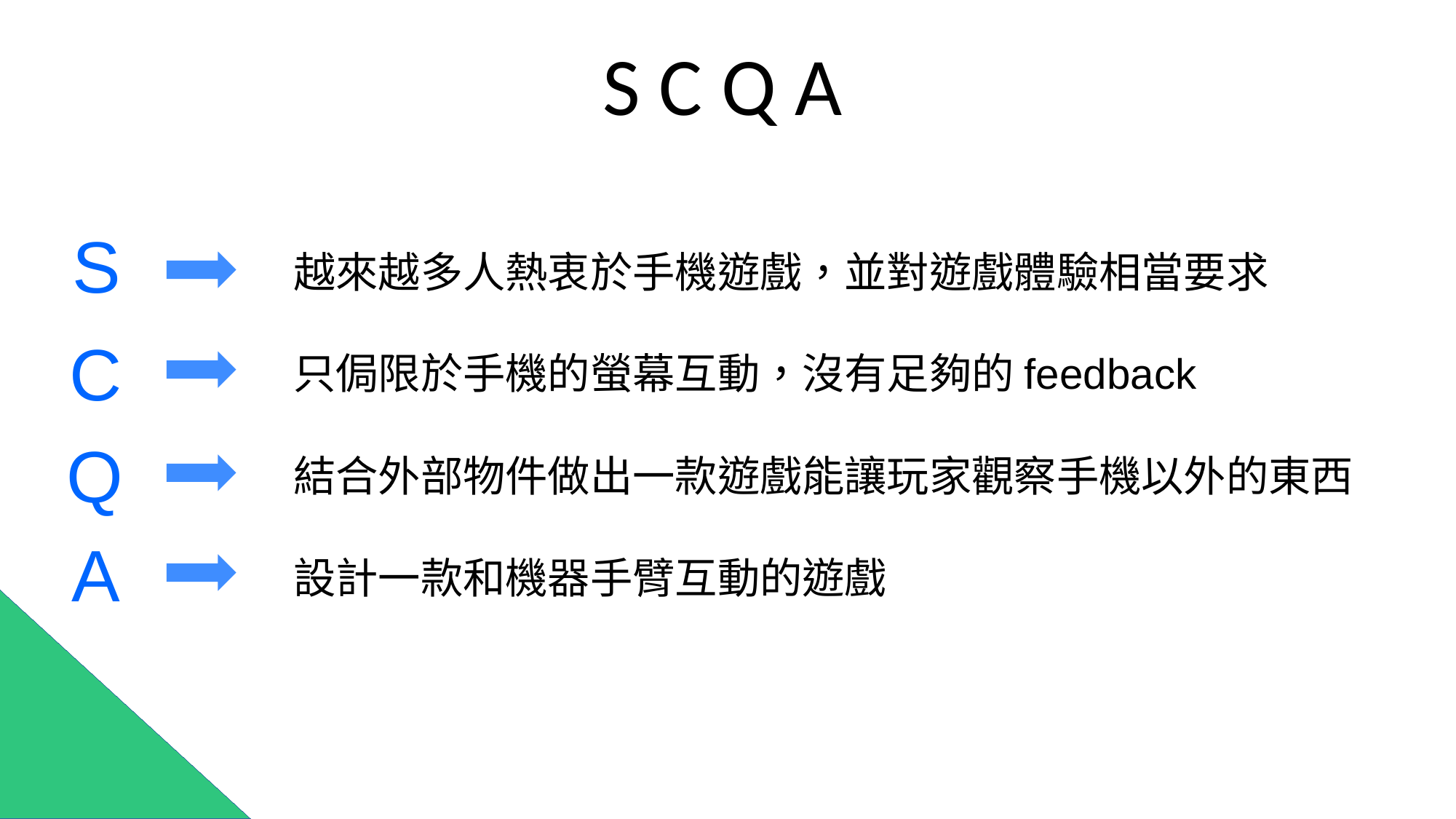

S C Q A
S

越來越多人熱衷於手機遊戲，並對遊戲體驗相當要求

只侷限於手機的螢幕互動，沒有足夠的feedback

結合外部物件做出一款遊戲能讓玩家觀察手機以外的東西

設計一款和機器手臂互動的遊戲

C

Q

A